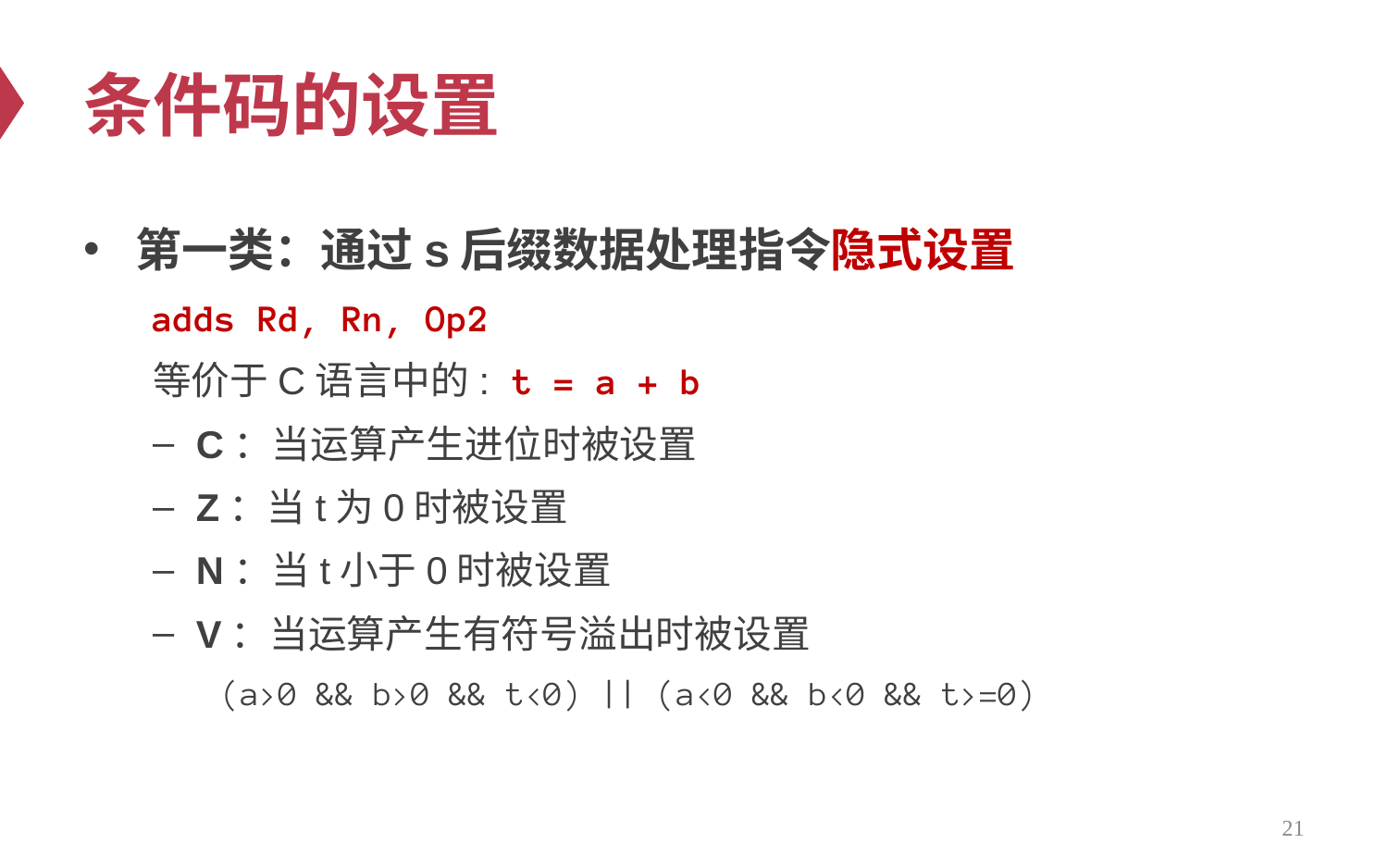

# 条件码的设置
第一类：通过s后缀数据处理指令隐式设置
adds Rd, Rn, Op2
等价于C语言中的: t = a + b
C：当运算产生进位时被设置
Z：当t为0时被设置
N：当t小于0时被设置
V：当运算产生有符号溢出时被设置
(a>0 && b>0 && t<0) || (a<0 && b<0 && t>=0)
21